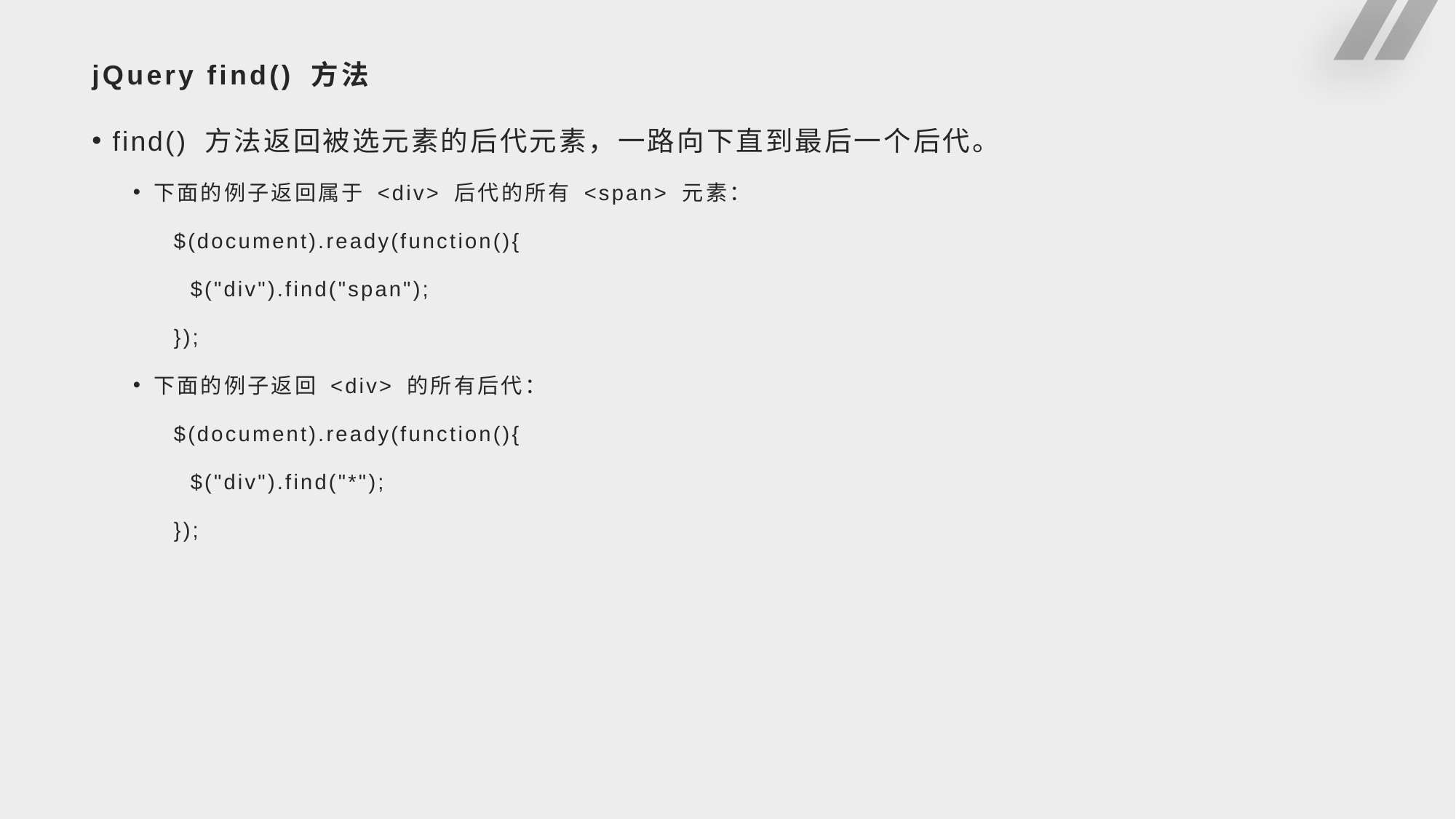

# jQuery find() 方法
find() 方法返回被选元素的后代元素，一路向下直到最后一个后代。
下面的例子返回属于 <div> 后代的所有 <span> 元素：
$(document).ready(function(){
  $("div").find("span");
});
下面的例子返回 <div> 的所有后代：
$(document).ready(function(){
  $("div").find("*");
});